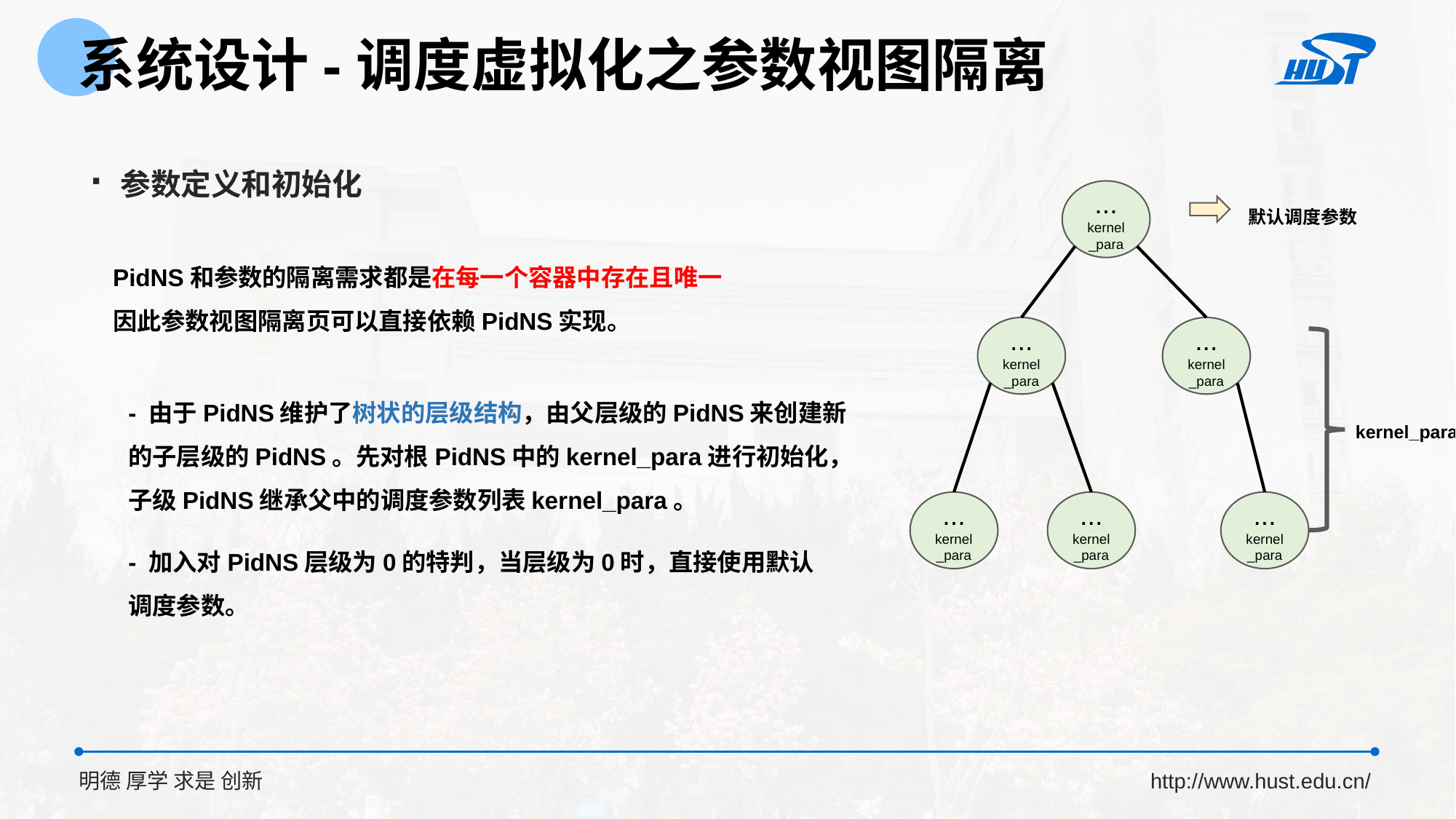

系统设计-调度虚拟化之参数视图隔离
· 参数定义和初始化
...
kernel_para

默认调度参数
PidNS和参数的隔离需求都是在每一个容器中存在且唯一
因此参数视图隔离页可以直接依赖PidNS实现。
...
kernel_para
...
kernel_para

- 由于PidNS维护了树状的层级结构，由父层级的PidNS来创建新的子层级的PidNS。先对根PidNS中的kernel_para进行初始化，子级PidNS继承父中的调度参数列表kernel_para。
kernel_para
...
kernel_para
...
kernel_para
...
kernel_para

- 加入对PidNS层级为0的特判，当层级为0时，直接使用默认调度参数。